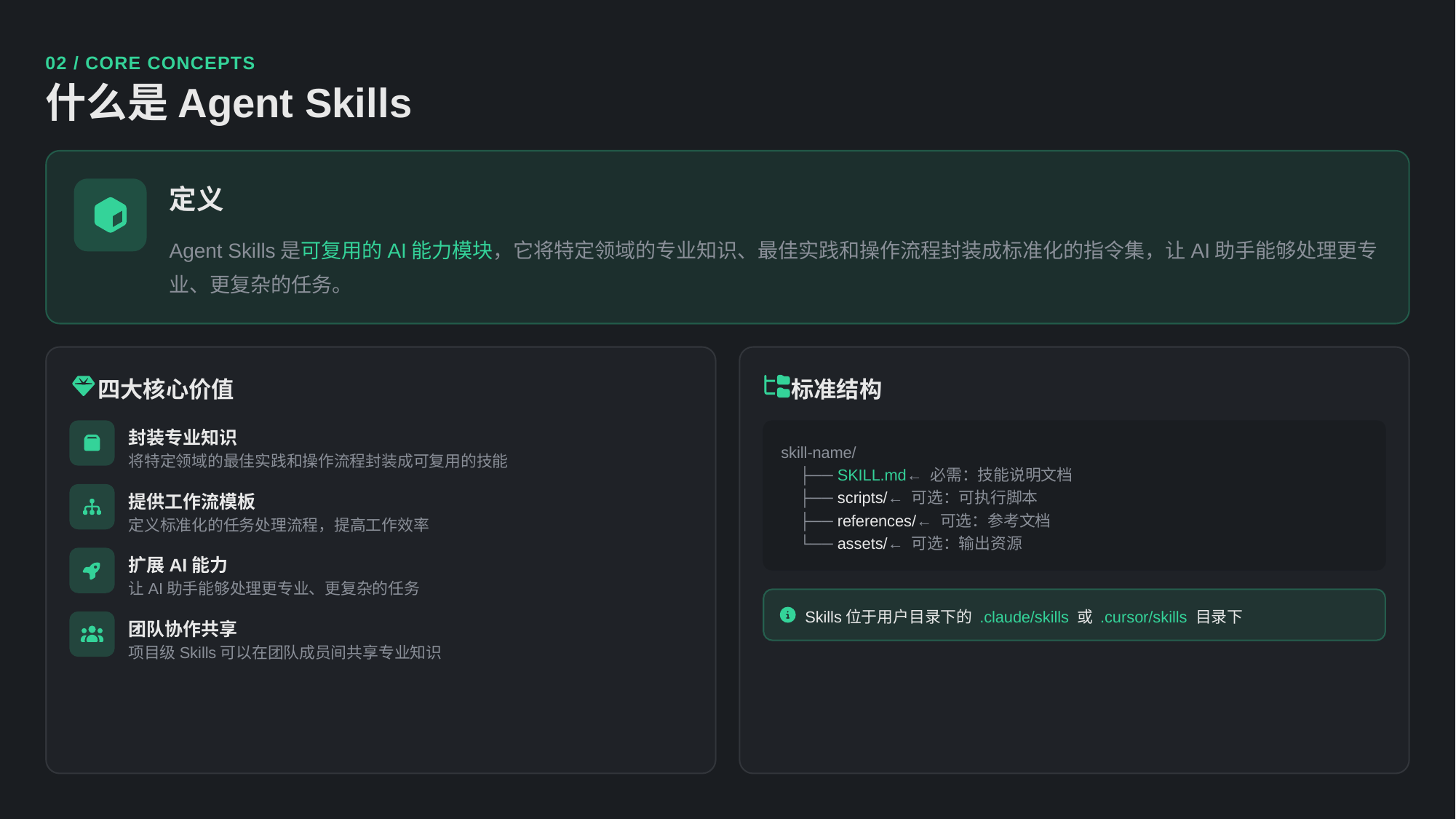

02 / CORE CONCEPTS
什么是Agent Skills

定义

Agent Skills是可复用的AI能力模块，它将特定领域的专业知识、最佳实践和操作流程封装成标准化的指令集，让AI助手能够处理更专业、更复杂的任务。

四大核心价值
标准结构

封装专业知识

skill-name/
将特定领域的最佳实践和操作流程封装成可复用的技能
├── SKILL.md← 必需：技能说明文档

提供工作流模板
├── scripts/← 可选：可执行脚本

├── references/← 可选：参考文档
定义标准化的任务处理流程，提高工作效率
└── assets/← 可选：输出资源

扩展AI能力

让AI助手能够处理更专业、更复杂的任务

Skills位于用户目录下的 .claude/skills 或 .cursor/skills 目录下

团队协作共享

项目级Skills可以在团队成员间共享专业知识